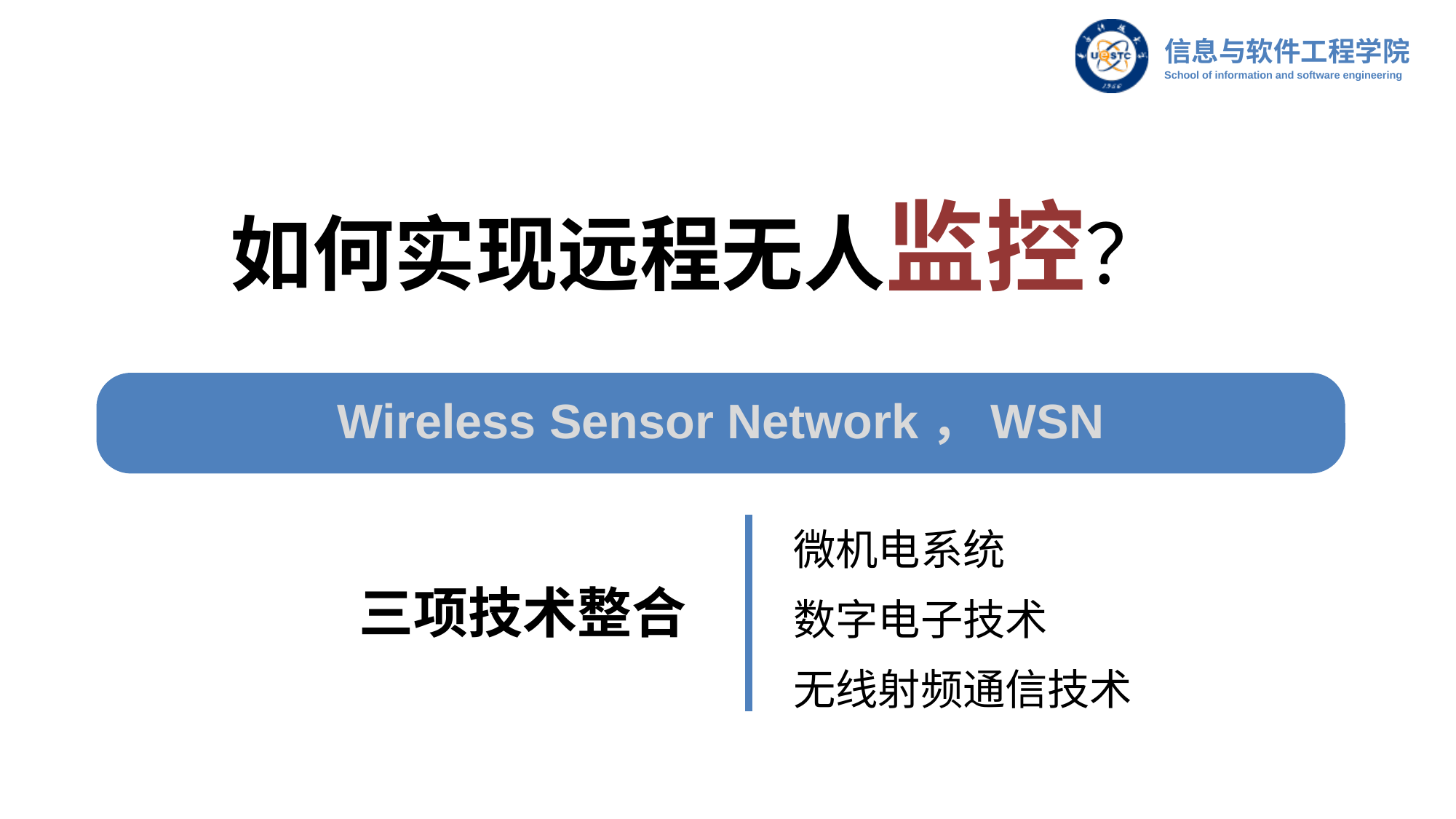

# 如何实现远程无人监控？
Wireless Sensor Network，WSN
微机电系统
数字电子技术
无线射频通信技术
三项技术整合